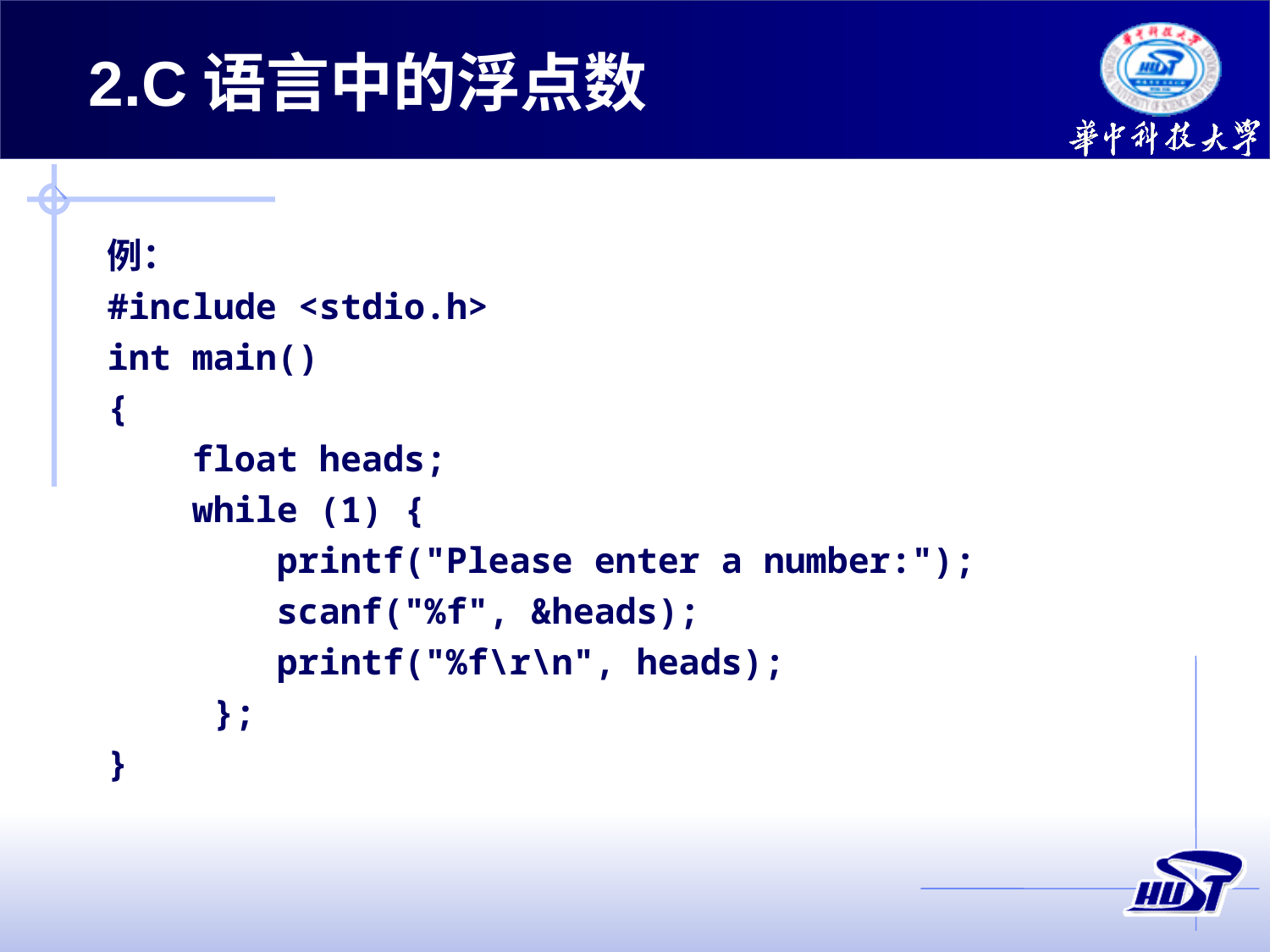

2.C语言中的浮点数
例：
#include <stdio.h>
int main()
{
    float heads;
    while (1) {
        printf("Please enter a number:");
        scanf("%f", &heads);
        printf("%f\r\n", heads);
     };
}